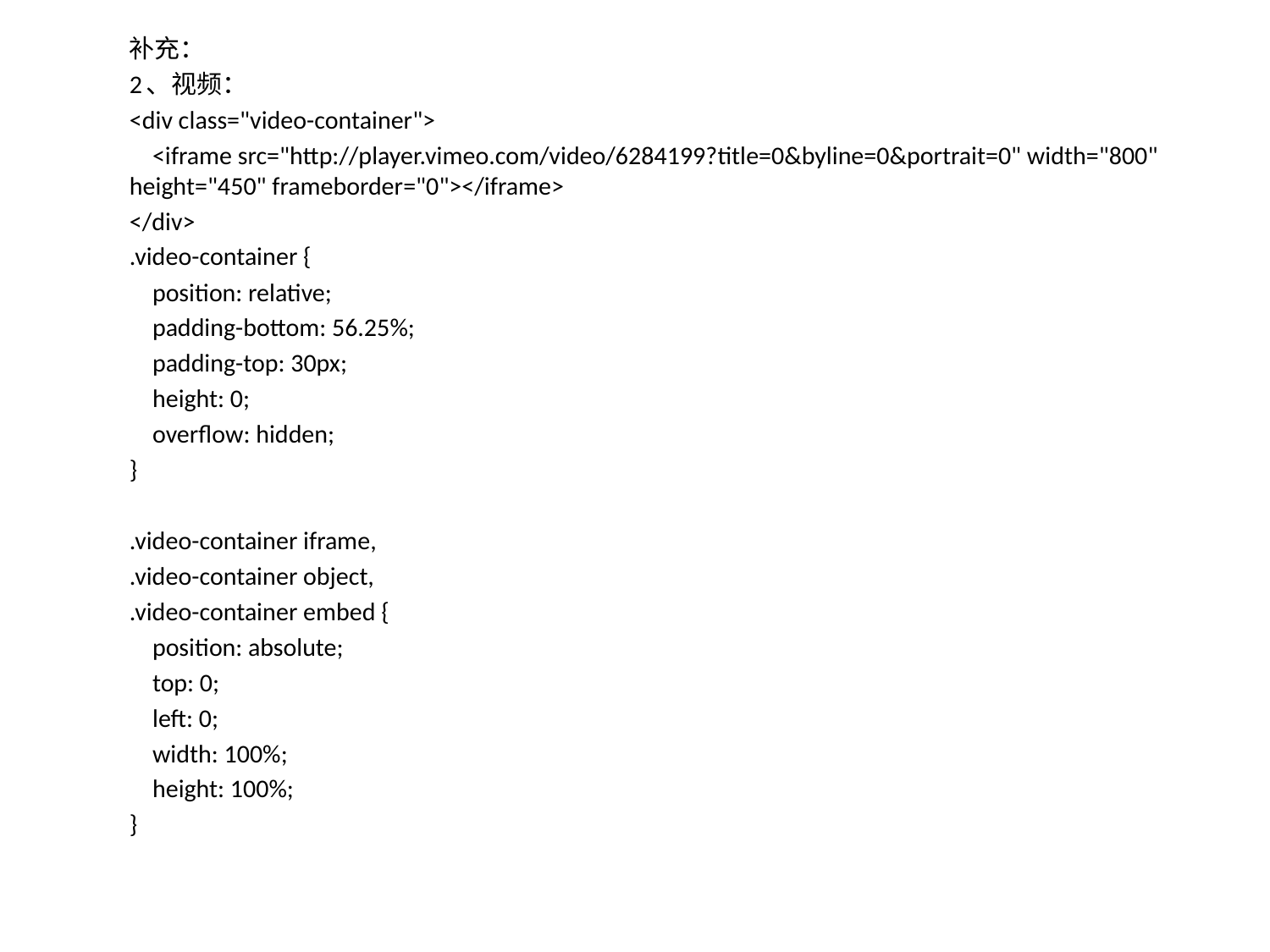

补充：
2、视频：
<div class="video-container">
    <iframe src="http://player.vimeo.com/video/6284199?title=0&byline=0&portrait=0" width="800" height="450" frameborder="0"></iframe>
</div>
.video-container {
    position: relative;
    padding-bottom: 56.25%;
    padding-top: 30px;
    height: 0;
    overflow: hidden;
}

.video-container iframe,
.video-container object,
.video-container embed {
    position: absolute;
    top: 0;
    left: 0;
    width: 100%;
    height: 100%;
}